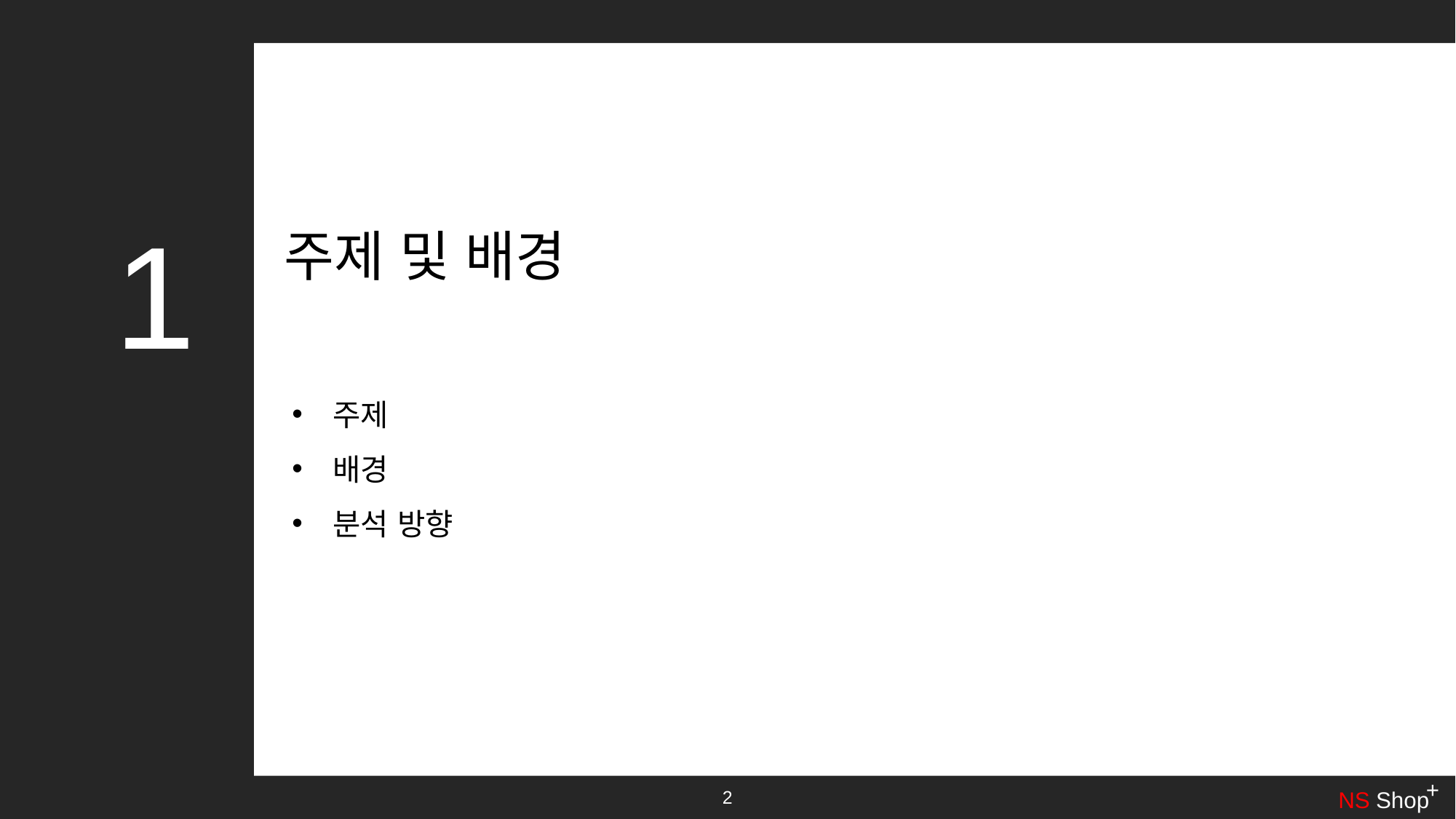

1
주제 및 배경
주제
배경
분석 방향
+
NS Shop
2